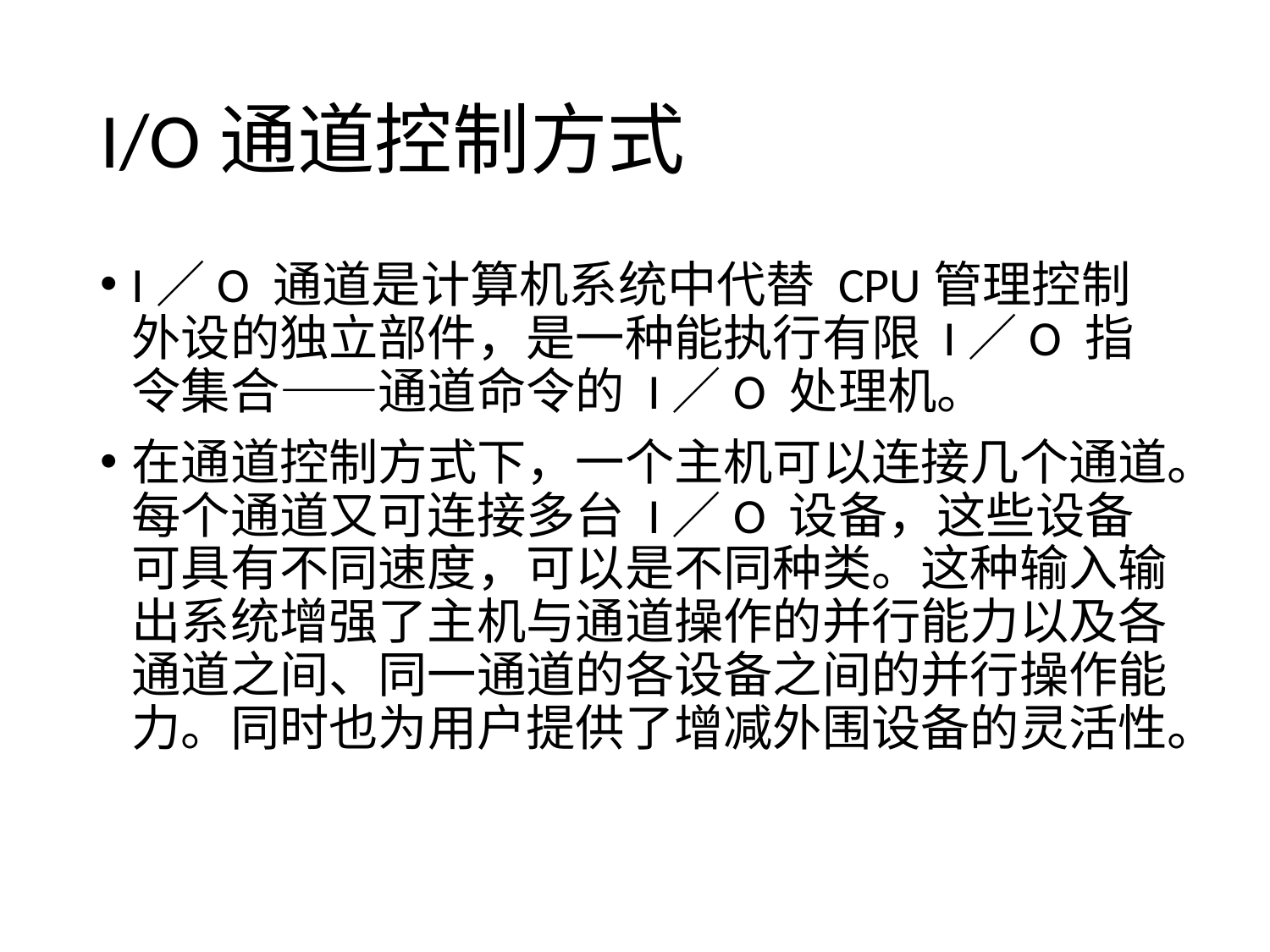

# I/O通道控制方式
I／O 通道是计算机系统中代替 CPU管理控制外设的独立部件，是一种能执行有限 I／O 指令集合——通道命令的 I／O 处理机。
在通道控制方式下，一个主机可以连接几个通道。每个通道又可连接多台 I／O 设备，这些设备可具有不同速度，可以是不同种类。这种输入输出系统增强了主机与通道操作的并行能力以及各通道之间、同一通道的各设备之间的并行操作能力。同时也为用户提供了增减外围设备的灵活性。